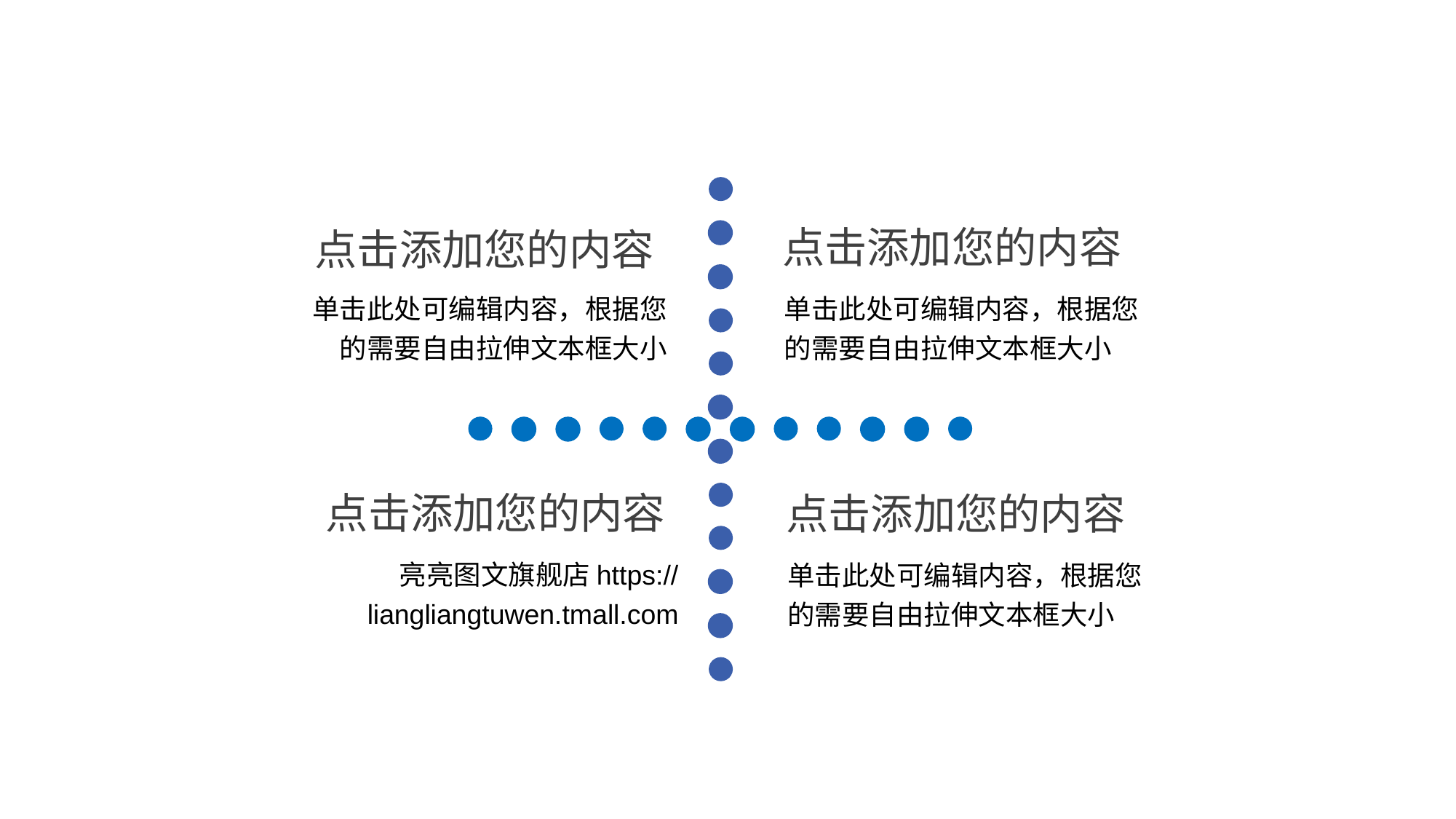

点击添加您的内容
单击此处可编辑内容，根据您的需要自由拉伸文本框大小
点击添加您的内容
单击此处可编辑内容，根据您的需要自由拉伸文本框大小

点击添加您的内容
亮亮图文旗舰店https://liangliangtuwen.tmall.com
点击添加您的内容
单击此处可编辑内容，根据您的需要自由拉伸文本框大小